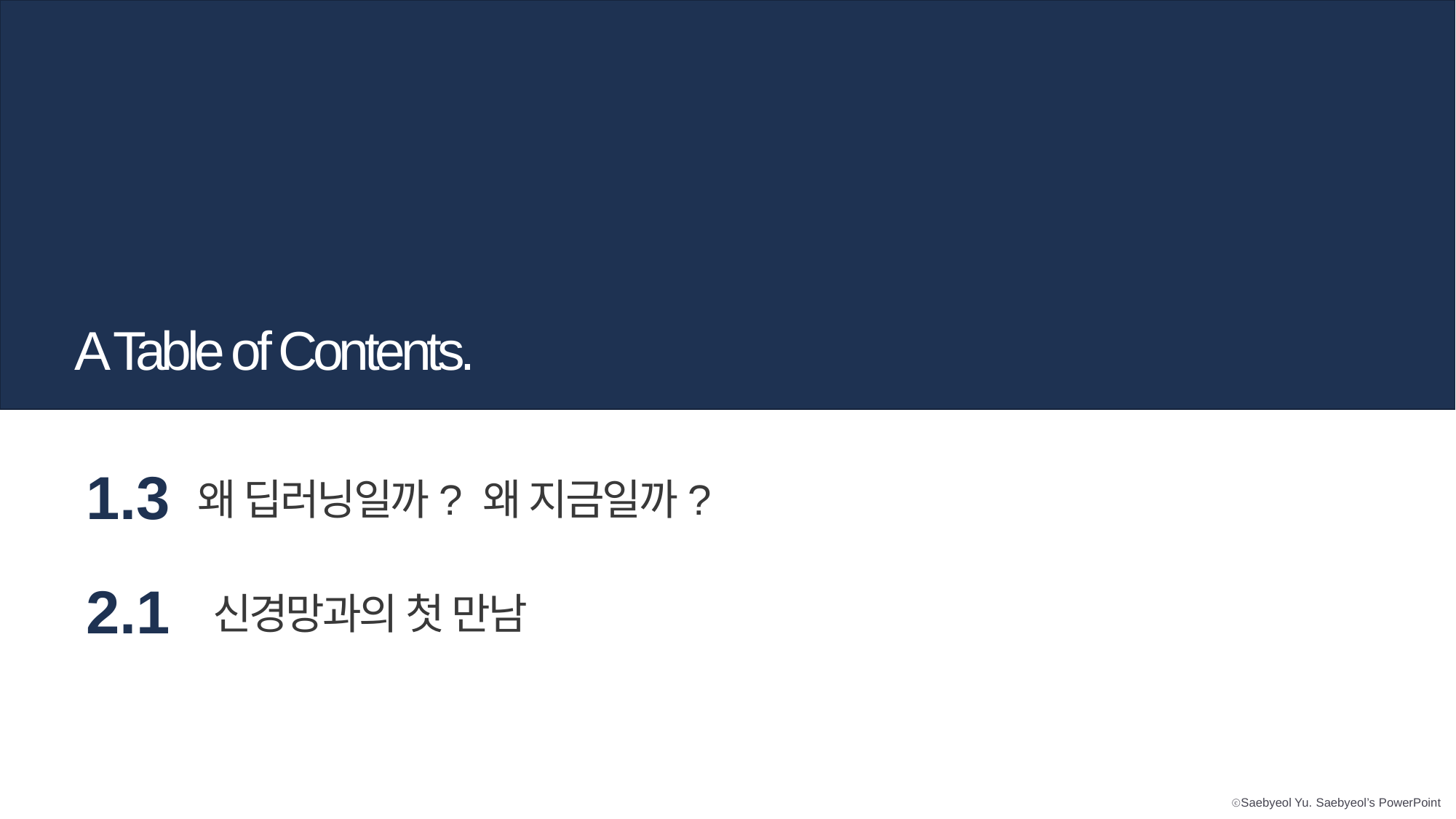

A Table of Contents.
1.3
왜 딥러닝일까? 왜 지금일까?
2.1
신경망과의 첫 만남